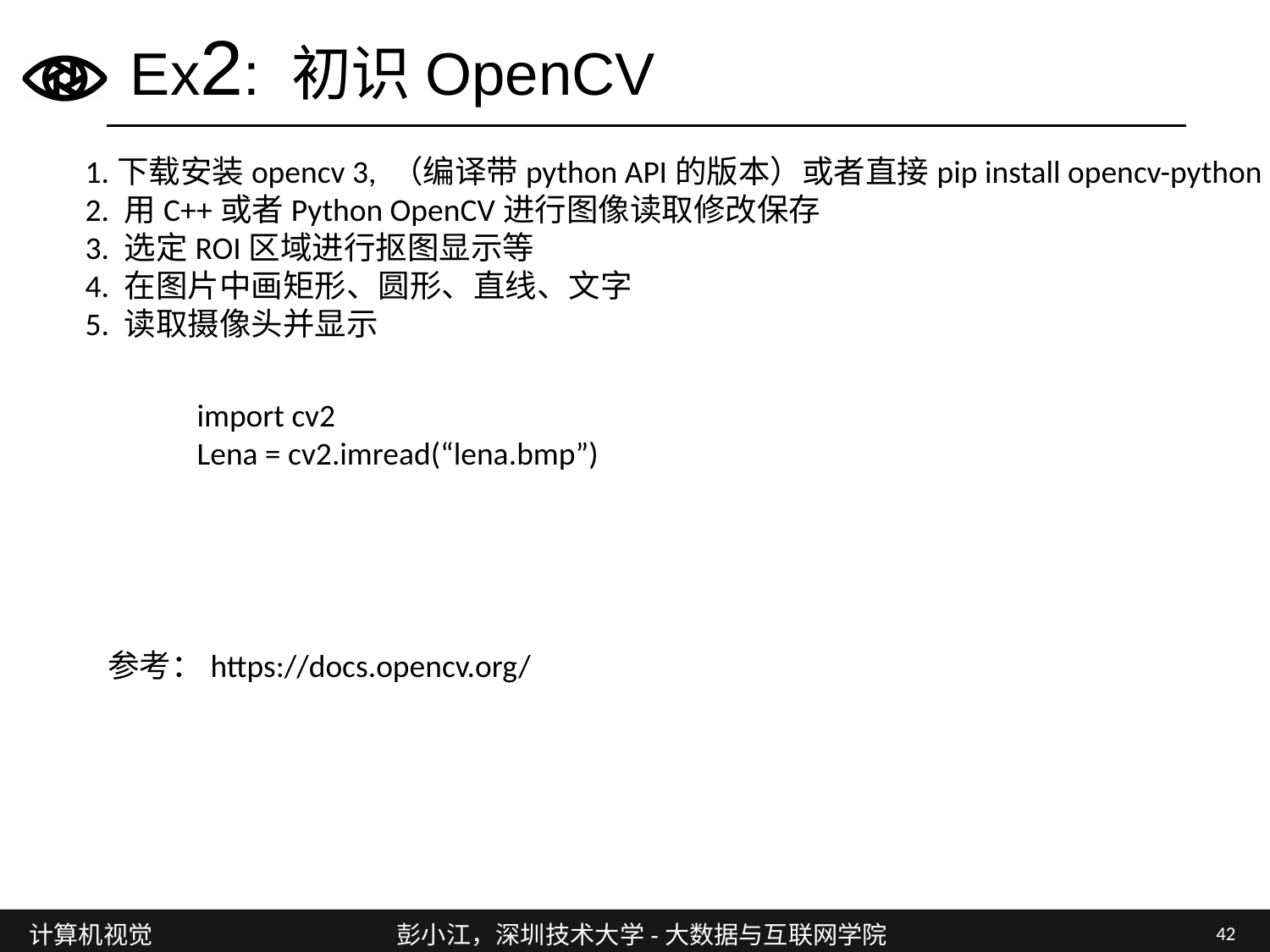

# Ex2: 初识OpenCV
1.下载安装opencv 3, （编译带python API的版本）或者直接pip install opencv-python
2. 用C++或者Python OpenCV进行图像读取修改保存
3. 选定ROI区域进行抠图显示等
4. 在图片中画矩形、圆形、直线、文字
5. 读取摄像头并显示
import cv2
Lena = cv2.imread(“lena.bmp”)
参考：https://docs.opencv.org/